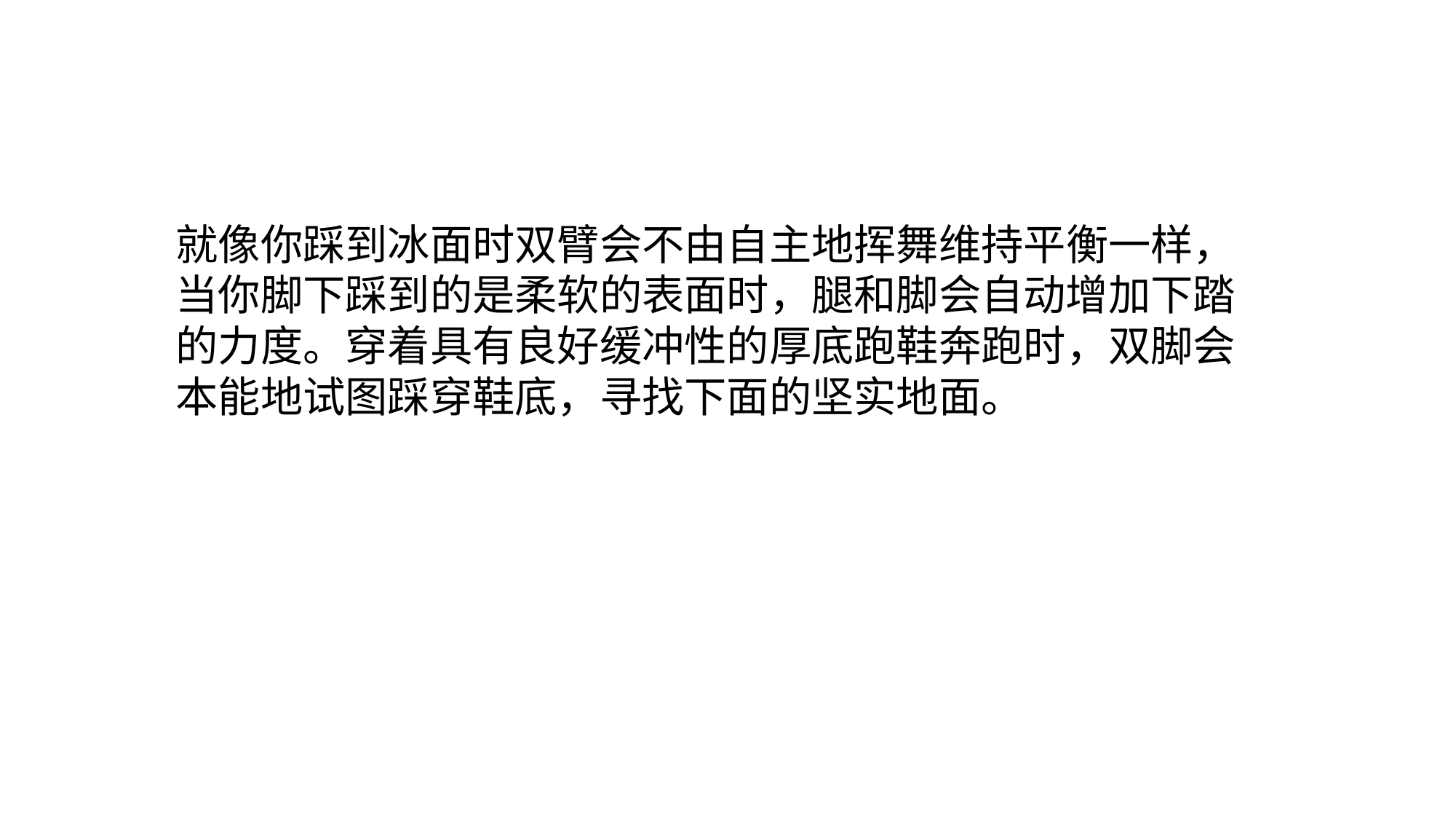

就像你踩到冰面时双臂会不由自主地挥舞维持平衡一样，当你脚下踩到的是柔软的表面时，腿和脚会自动增加下踏的力度。穿着具有良好缓冲性的厚底跑鞋奔跑时，双脚会本能地试图踩穿鞋底，寻找下面的坚实地面。